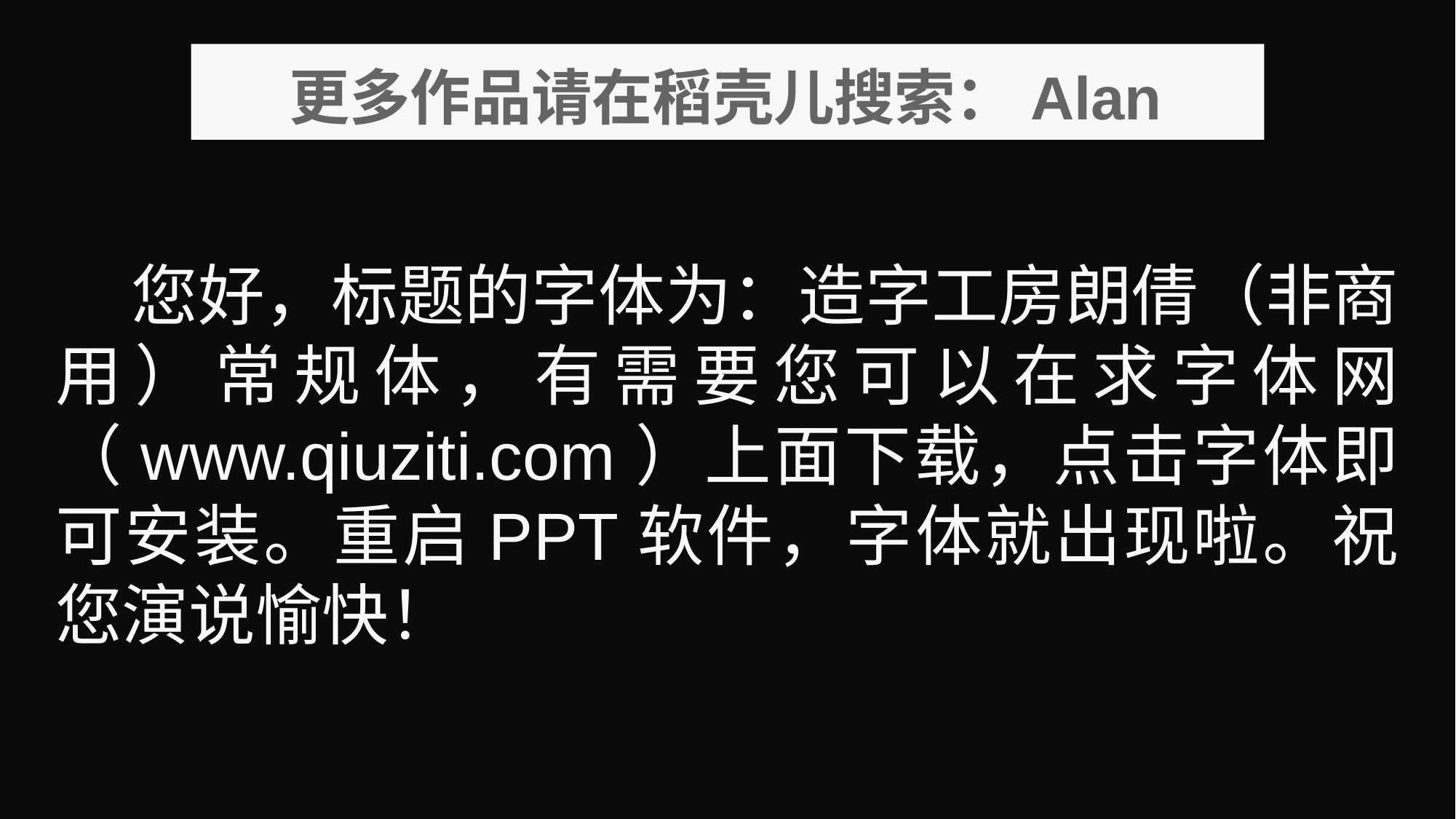

更多作品请在稻壳儿搜索：Alan
    您好，标题的字体为：造字工房朗倩（非商用）常规体，有需要您可以在求字体网（www.qiuziti.com）上面下载，点击字体即可安装。重启PPT软件，字体就出现啦。祝您演说愉快！